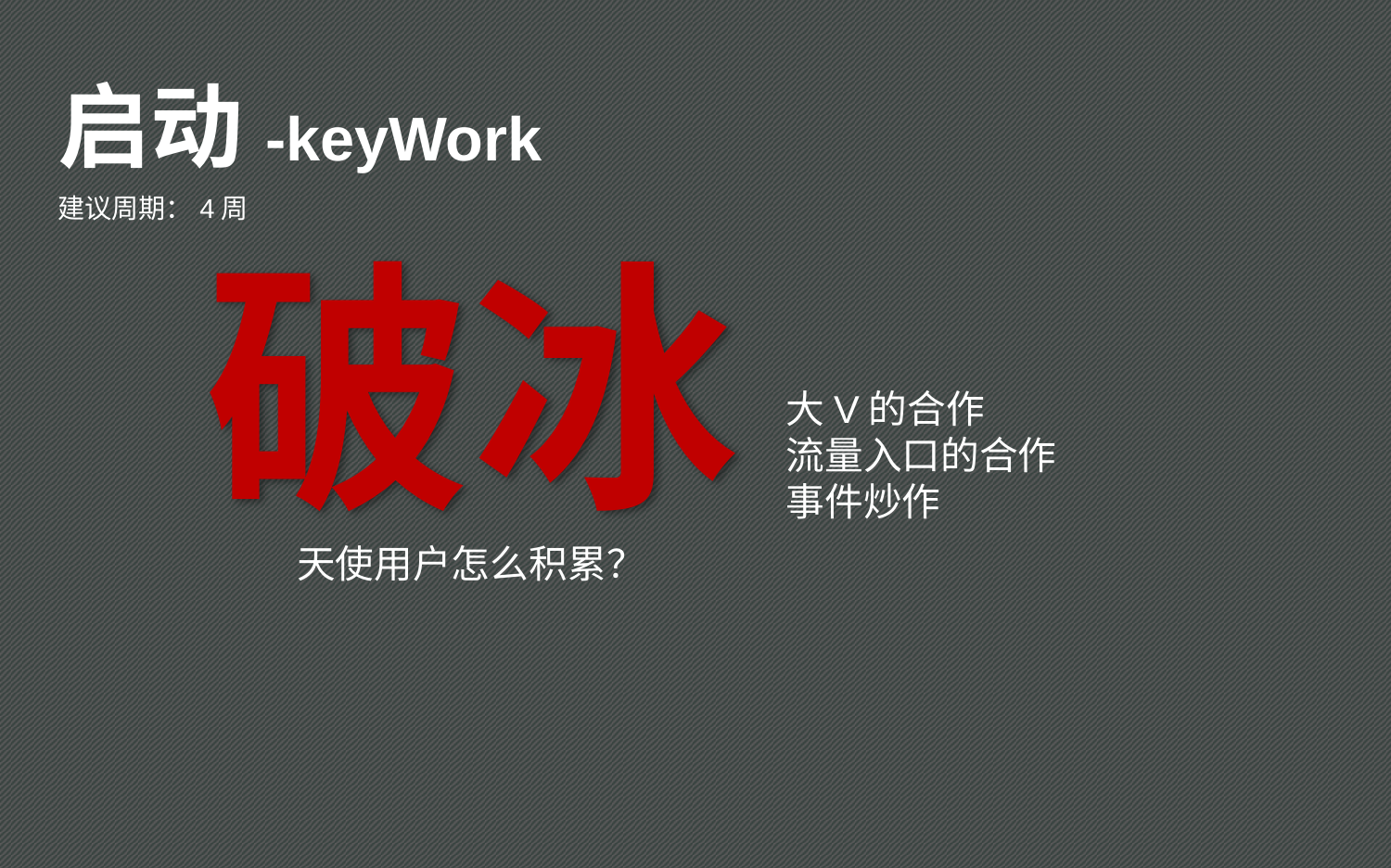

启动-keyWork
建议周期：4周
破冰
大V的合作
流量入口的合作
事件炒作
天使用户怎么积累？